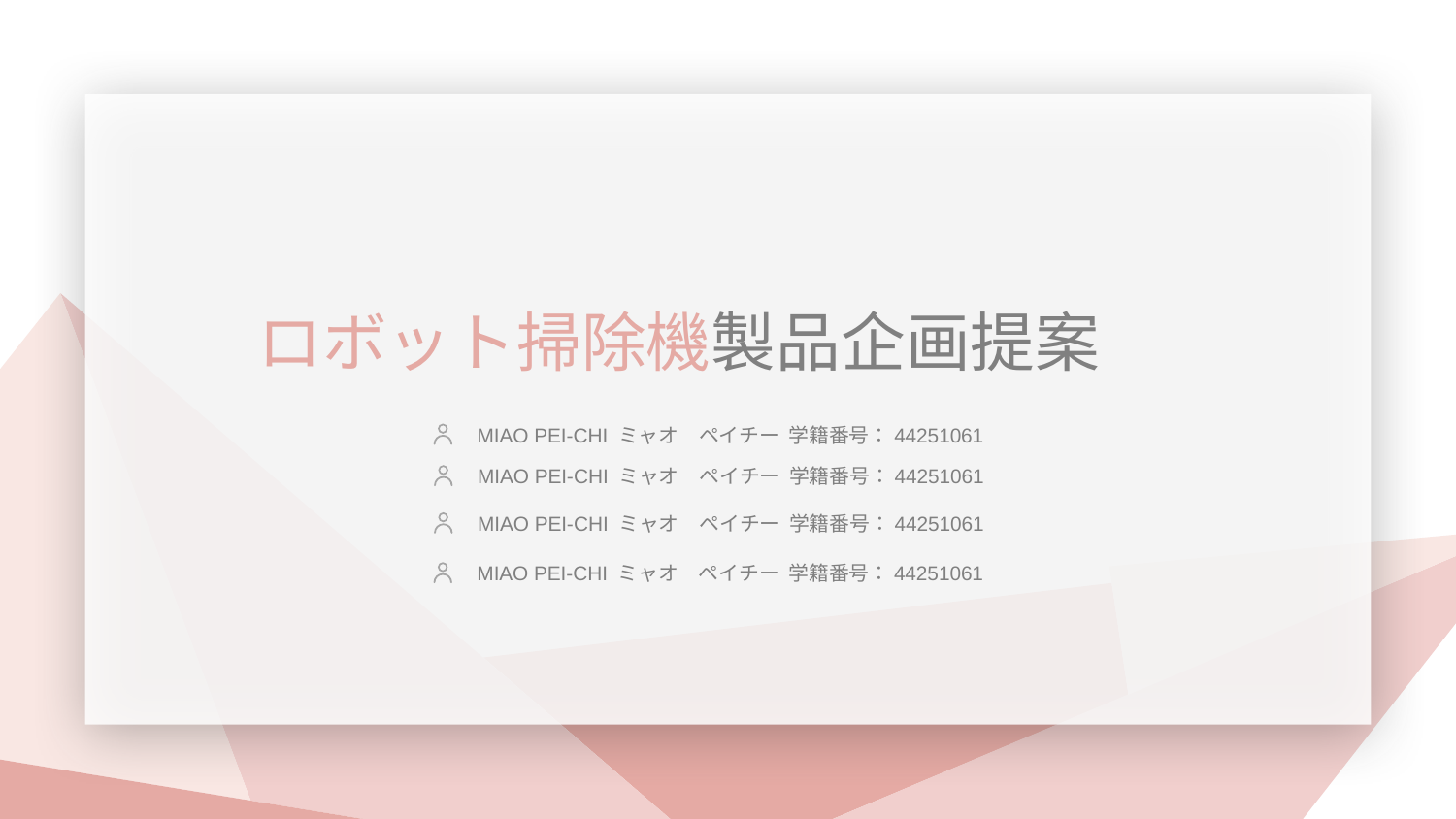

ロボット掃除機製品企画提案
MIAO PEI-CHI ミャオ　ペイチー  学籍番号：44251061

MIAO PEI-CHI ミャオ　ペイチー  学籍番号：44251061

MIAO PEI-CHI ミャオ　ペイチー  学籍番号：44251061

MIAO PEI-CHI ミャオ　ペイチー  学籍番号：44251061